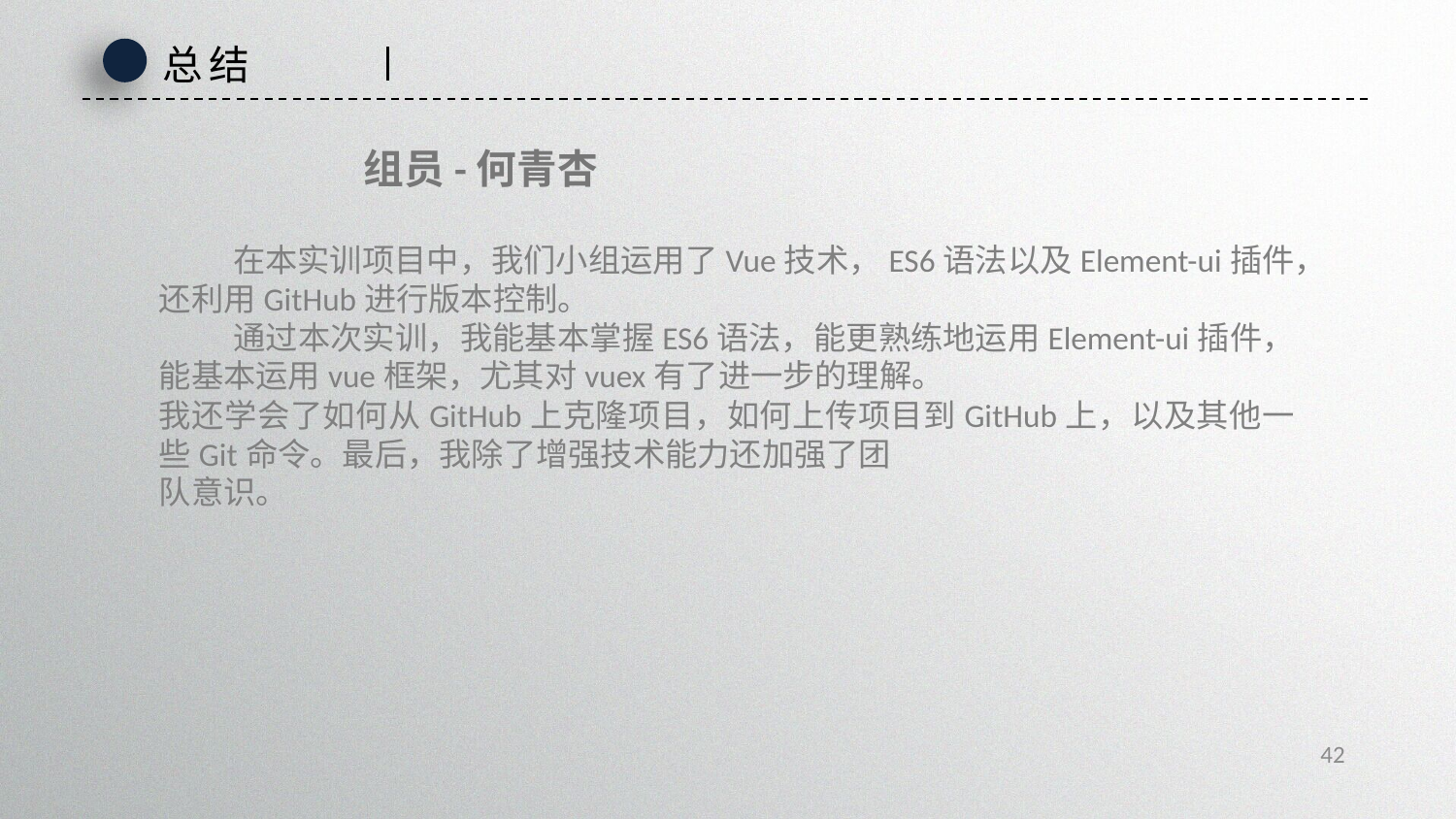

总结

组员-何青杏
         在本实训项目中，我们小组运用了Vue技术，ES6语法以及Element-ui插件，还利用GitHub进行版本控制。
         通过本次实训，我能基本掌握ES6语法，能更熟练地运用Element-ui插件，能基本运用vue框架，尤其对vuex有了进一步的理解。
我还学会了如何从GitHub上克隆项目，如何上传项目到GitHub上，以及其他一些Git命令。最后，我除了增强技术能力还加强了团
队意识。

42